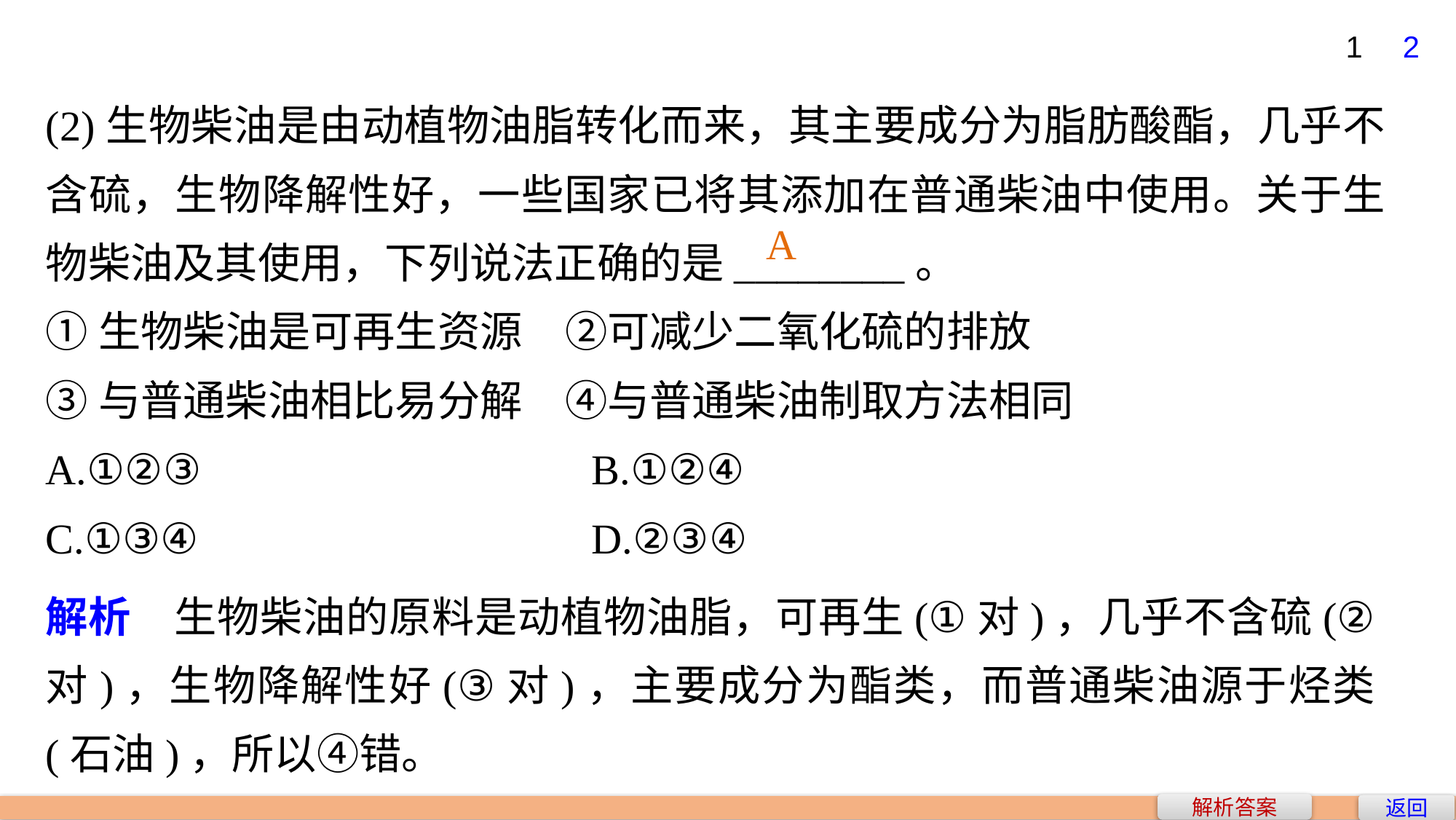

1
2
(2)生物柴油是由动植物油脂转化而来，其主要成分为脂肪酸酯，几乎不含硫，生物降解性好，一些国家已将其添加在普通柴油中使用。关于生物柴油及其使用，下列说法正确的是________。
①生物柴油是可再生资源　②可减少二氧化硫的排放
③与普通柴油相比易分解　④与普通柴油制取方法相同
A.①②③  				B.①②④
C.①③④  				D.②③④
A
解析　生物柴油的原料是动植物油脂，可再生(①对)，几乎不含硫(②对)，生物降解性好(③对)，主要成分为酯类，而普通柴油源于烃类(石油)，所以④错。
解析答案
返回